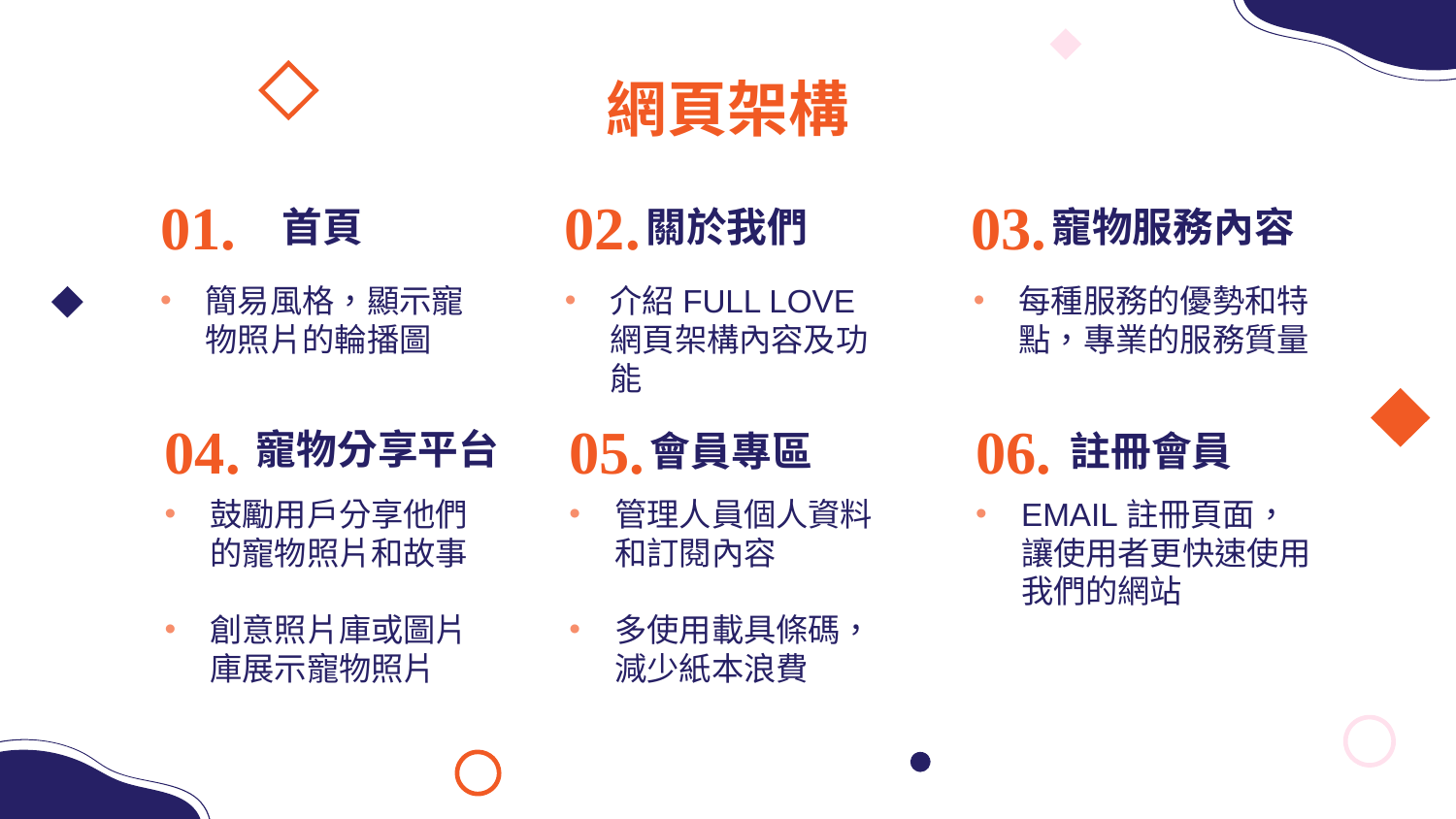

# 網頁架構
寵物服務內容
首頁
關於我們
01.
02.
03.
簡易風格，顯示寵物照片的輪播圖
介紹FULL LOVE網頁架構內容及功能
每種服務的優勢和特點，專業的服務質量
寵物分享平台
會員專區
註冊會員
04.
05.
06.
鼓勵用戶分享他們的寵物照片和故事

創意照片庫或圖片庫展示寵物照片
管理人員個人資料和訂閱內容

多使用載具條碼，減少紙本浪費
EMAIL註冊頁面，讓使用者更快速使用我們的網站